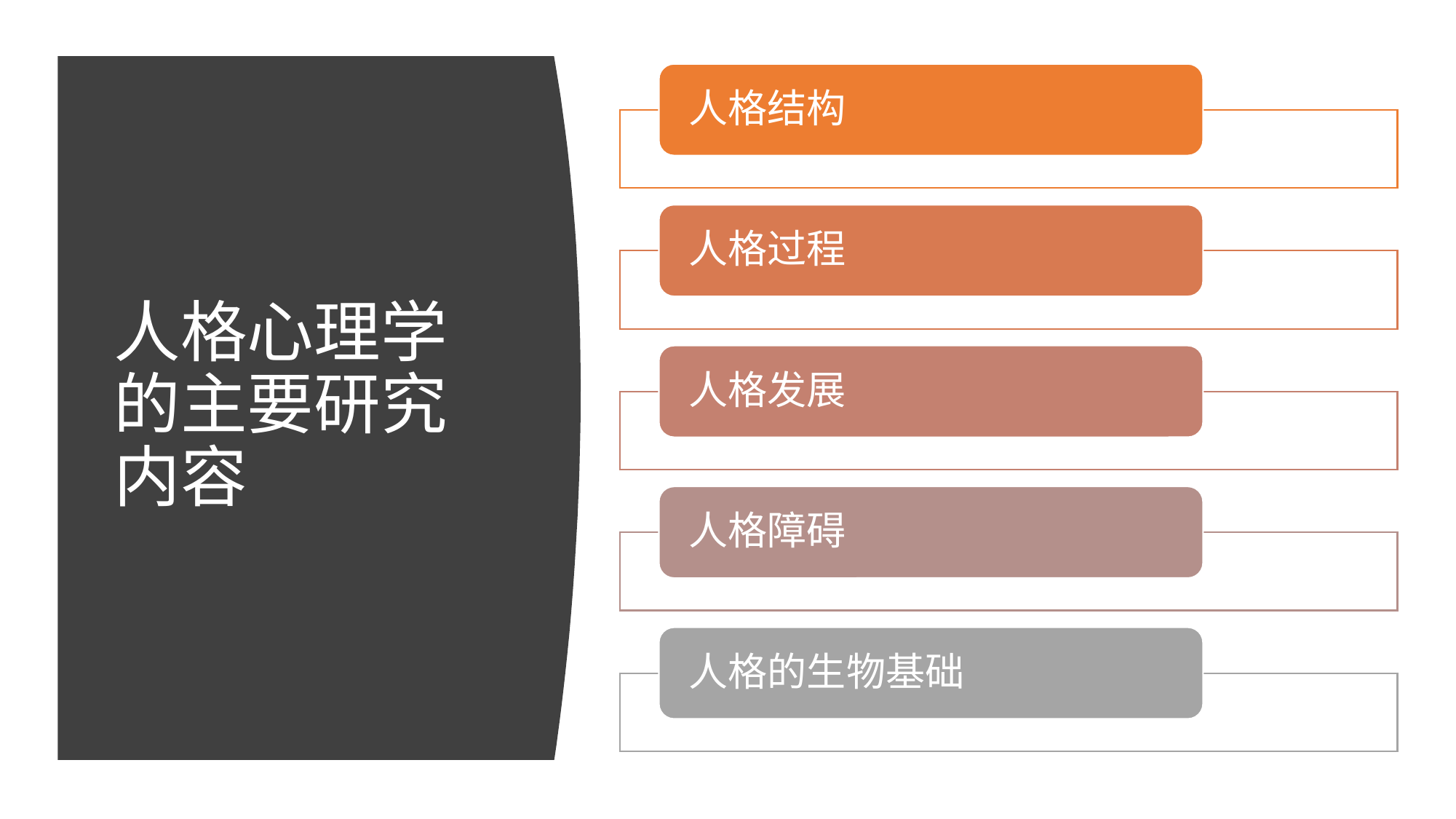

人格结构
人格过程
人格发展
人格障碍
人格的生物基础

# 人格心理学的主要研究内容